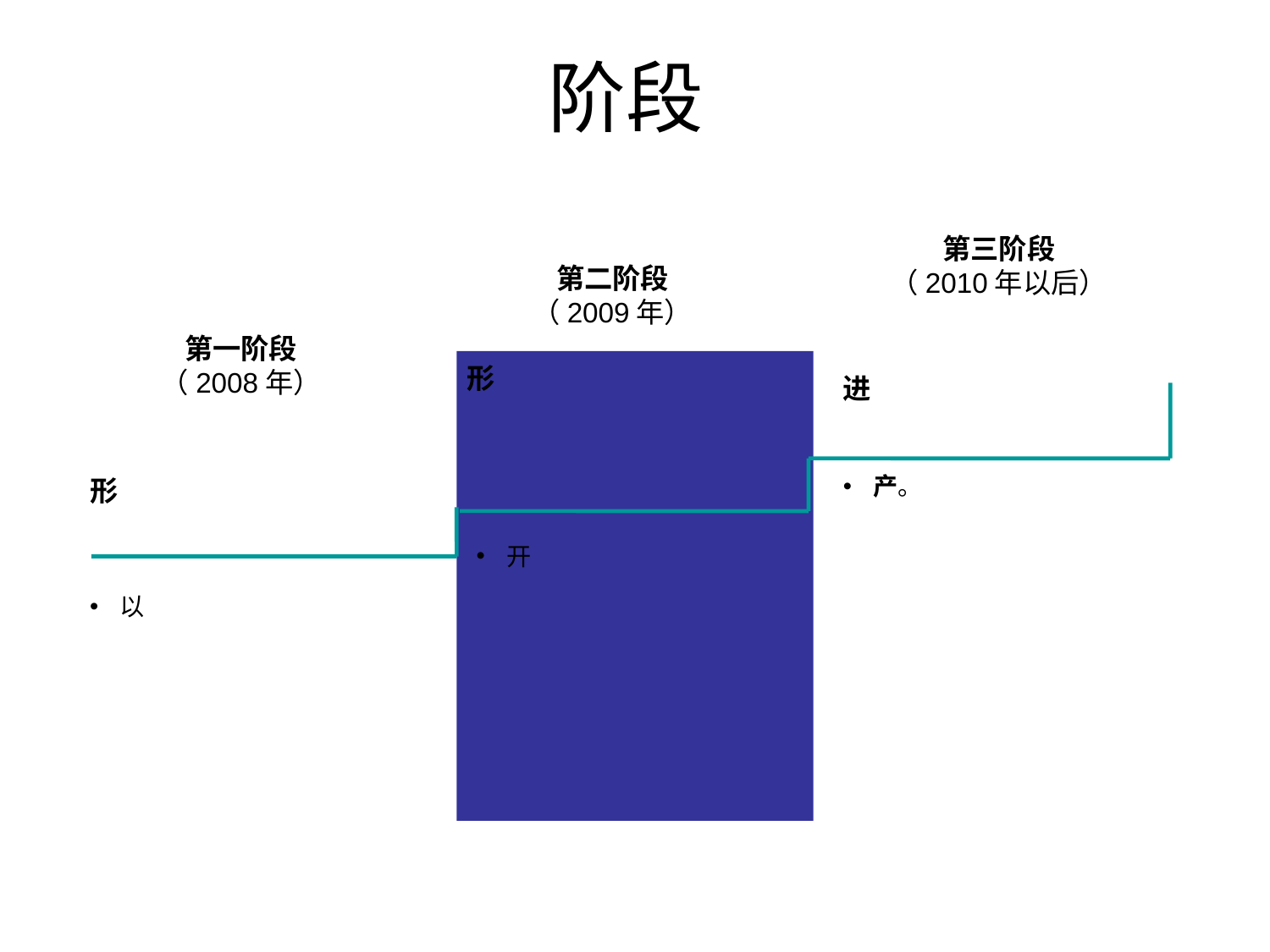

# 阶段
第三阶段
（2010年以后）
第二阶段
（2009年）
第一阶段
（2008年）

形
进

产。
形

开
以